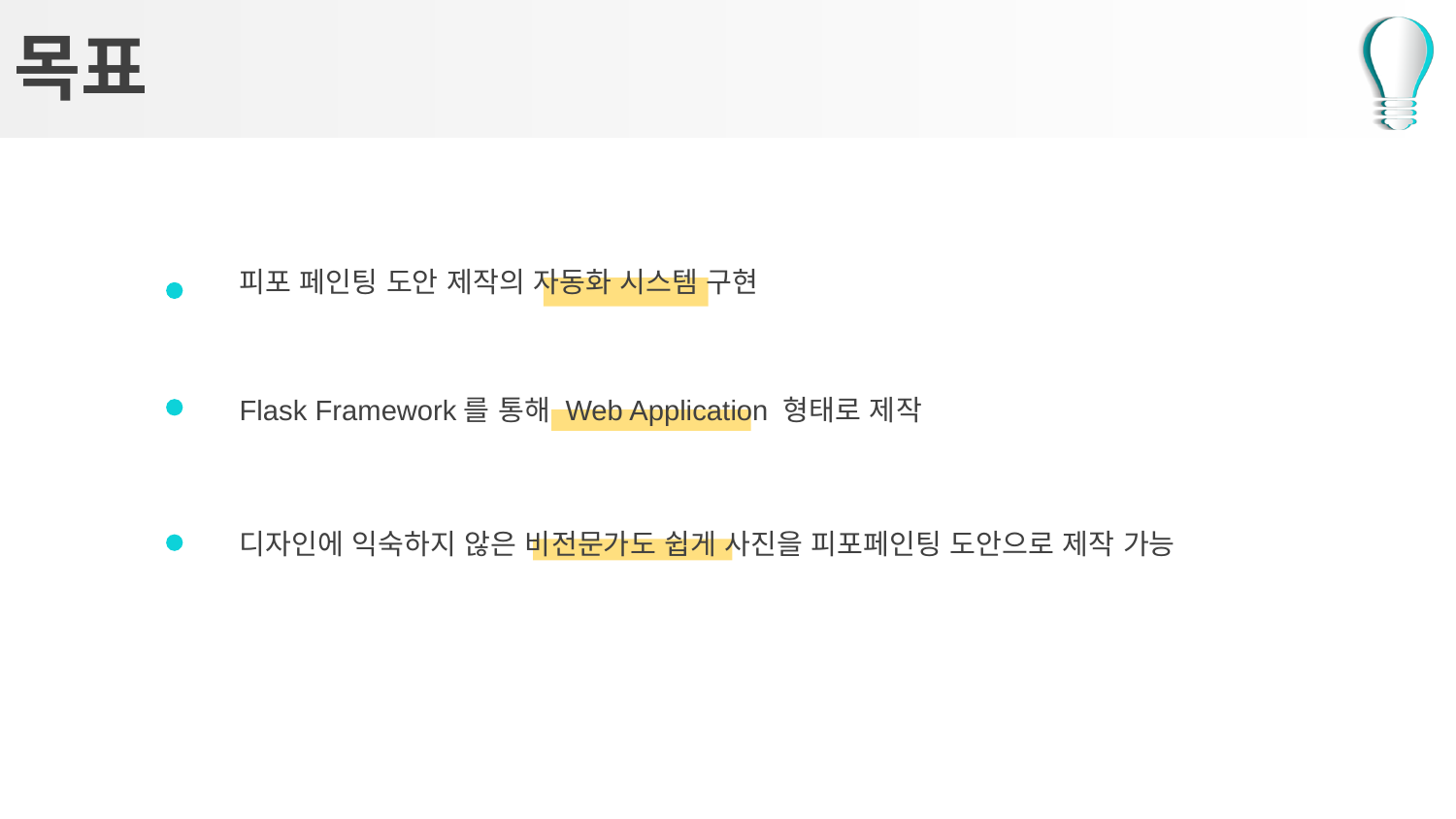

# 목표

피포 페인팅 도안 제작의 자동화 시스템 구현

Flask Framework를 통해 Web Application 형태로 제작

디자인에 익숙하지 않은 비전문가도 쉽게 사진을 피포페인팅 도안으로 제작 가능